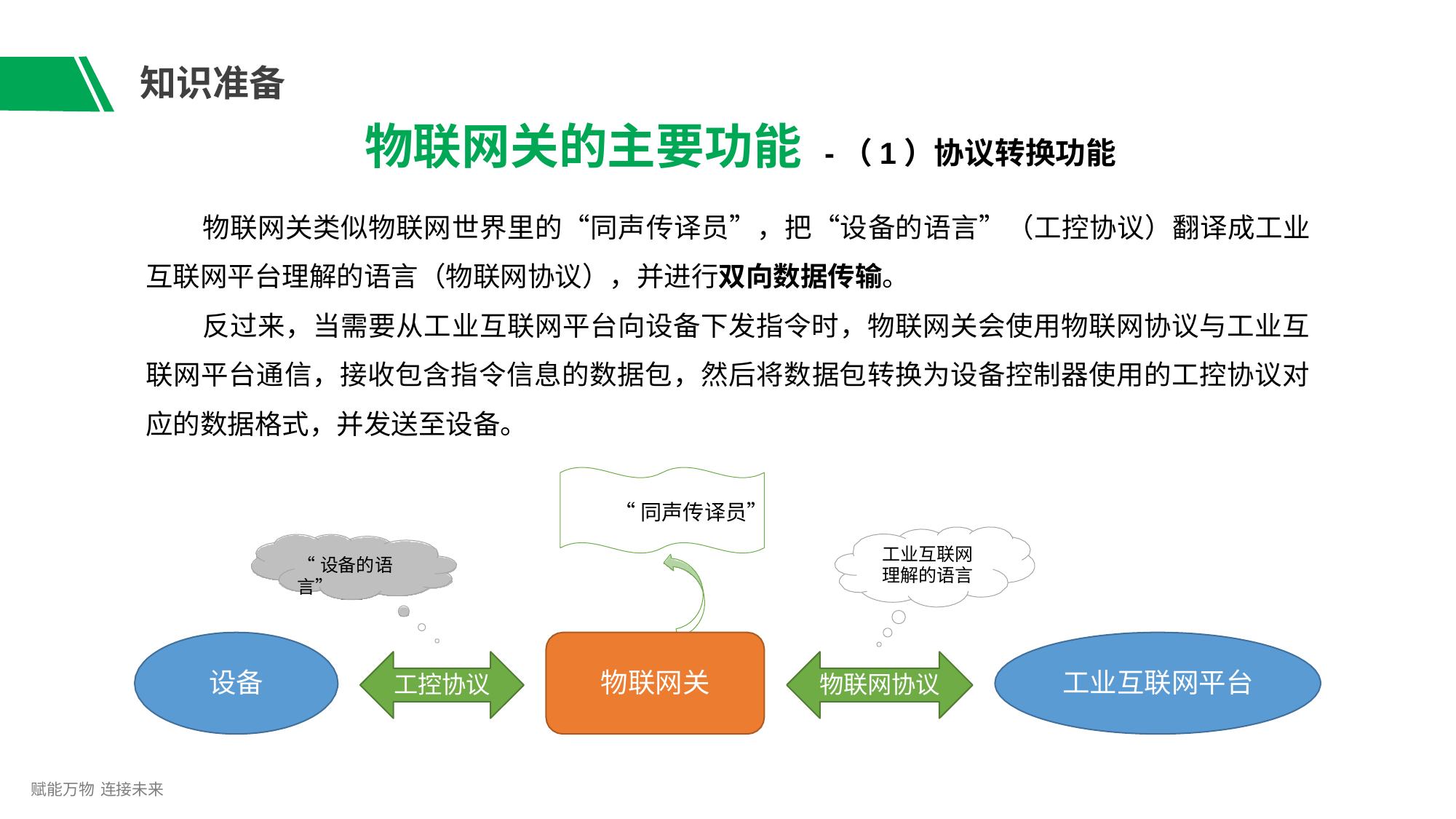

# 知识准备
物联网关的主要功能 -（1）协议转换功能
物联网关类似物联网世界里的“同声传译员”，把“设备的语言”（工控协议）翻译成工业 互联网平台理解的语言（物联网协议），并进行双向数据传输。
反过来，当需要从工业互联网平台向设备下发指令时，物联网关会使用物联网协议与工业互 联网平台通信，接收包含指令信息的数据包，然后将数据包转换为设备控制器使用的工控协议对 应的数据格式，并发送至设备。

“同声传译员”

工业互联网
理解的语言

“设备的语言”

设备
物联网关
工业互联网平台
工控协议
物联网协议
赋能万物 连接未来